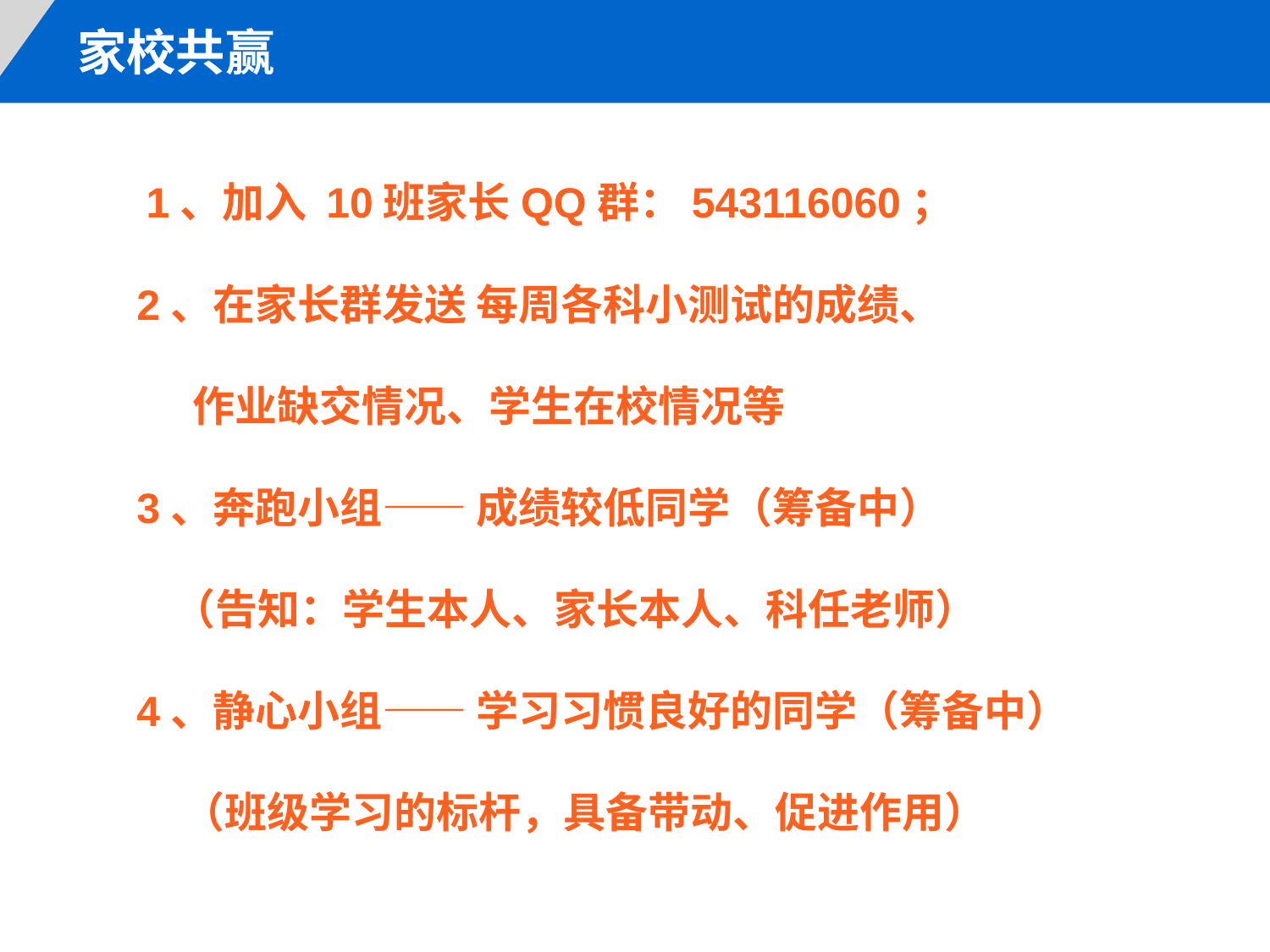

家校共赢
     1、加入 10班家长QQ群：543116060；
     2、在家长群发送 每周各科小测试的成绩、
           作业缺交情况、学生在校情况等
     3、奔跑小组—— 成绩较低同学（筹备中）
         （告知：学生本人、家长本人、科任老师）
     4、静心小组—— 学习习惯良好的同学（筹备中）
          （班级学习的标杆，具备带动、促进作用）